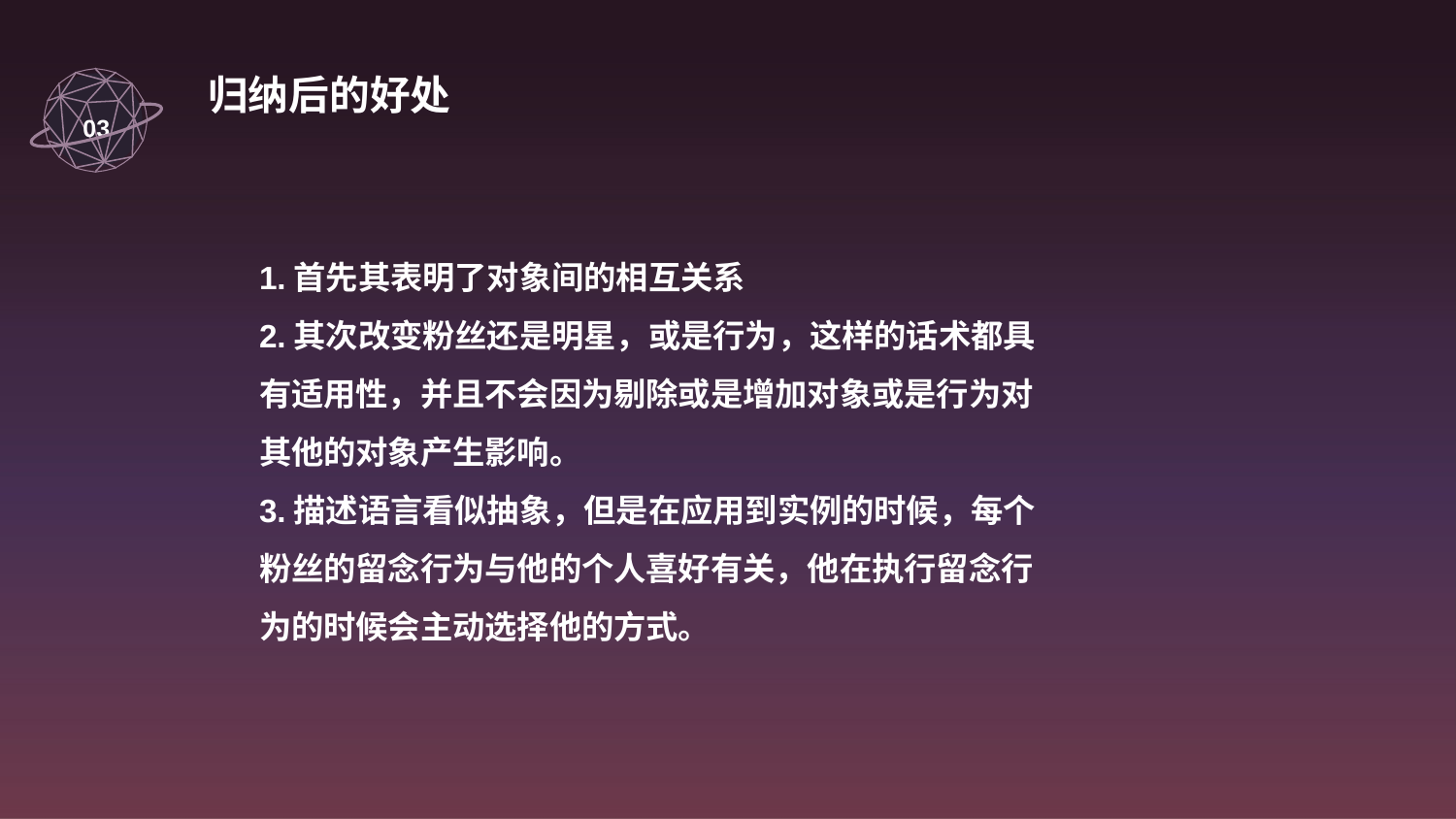

归纳后的好处

03

1.首先其表明了对象间的相互关系
2.其次改变粉丝还是明星，或是行为，这样的话术都具有适用性，并且不会因为剔除或是增加对象或是行为对其他的对象产生影响。
3.描述语言看似抽象，但是在应用到实例的时候，每个粉丝的留念行为与他的个人喜好有关，他在执行留念行为的时候会主动选择他的方式。